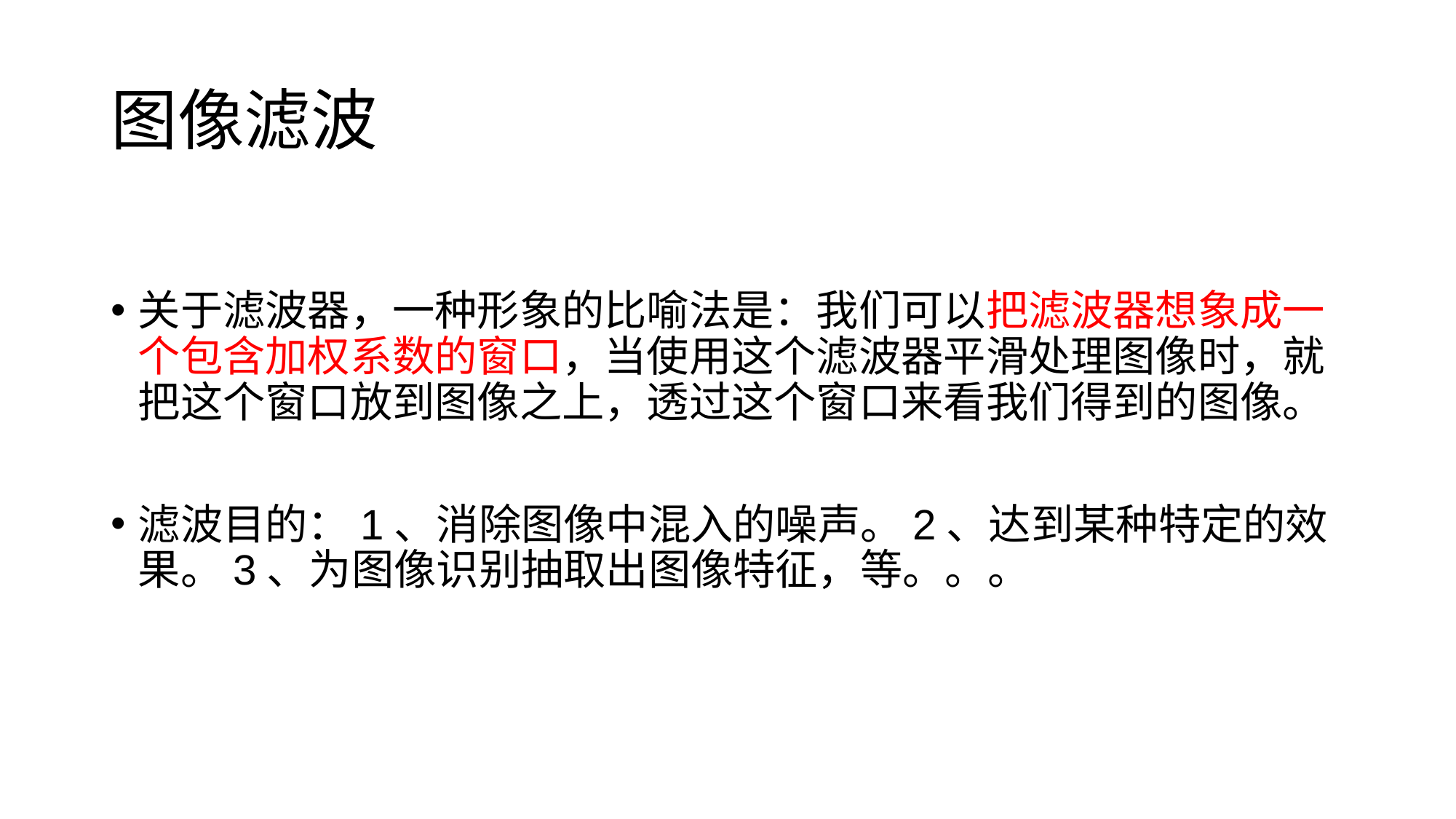

# 图像滤波

关于滤波器，一种形象的比喻法是：我们可以把滤波器想象成一个包含加权系数的窗口，当使用这个滤波器平滑处理图像时，就把这个窗口放到图像之上，透过这个窗口来看我们得到的图像。

滤波目的：1、消除图像中混入的噪声。2、达到某种特定的效果。3、为图像识别抽取出图像特征，等。。。